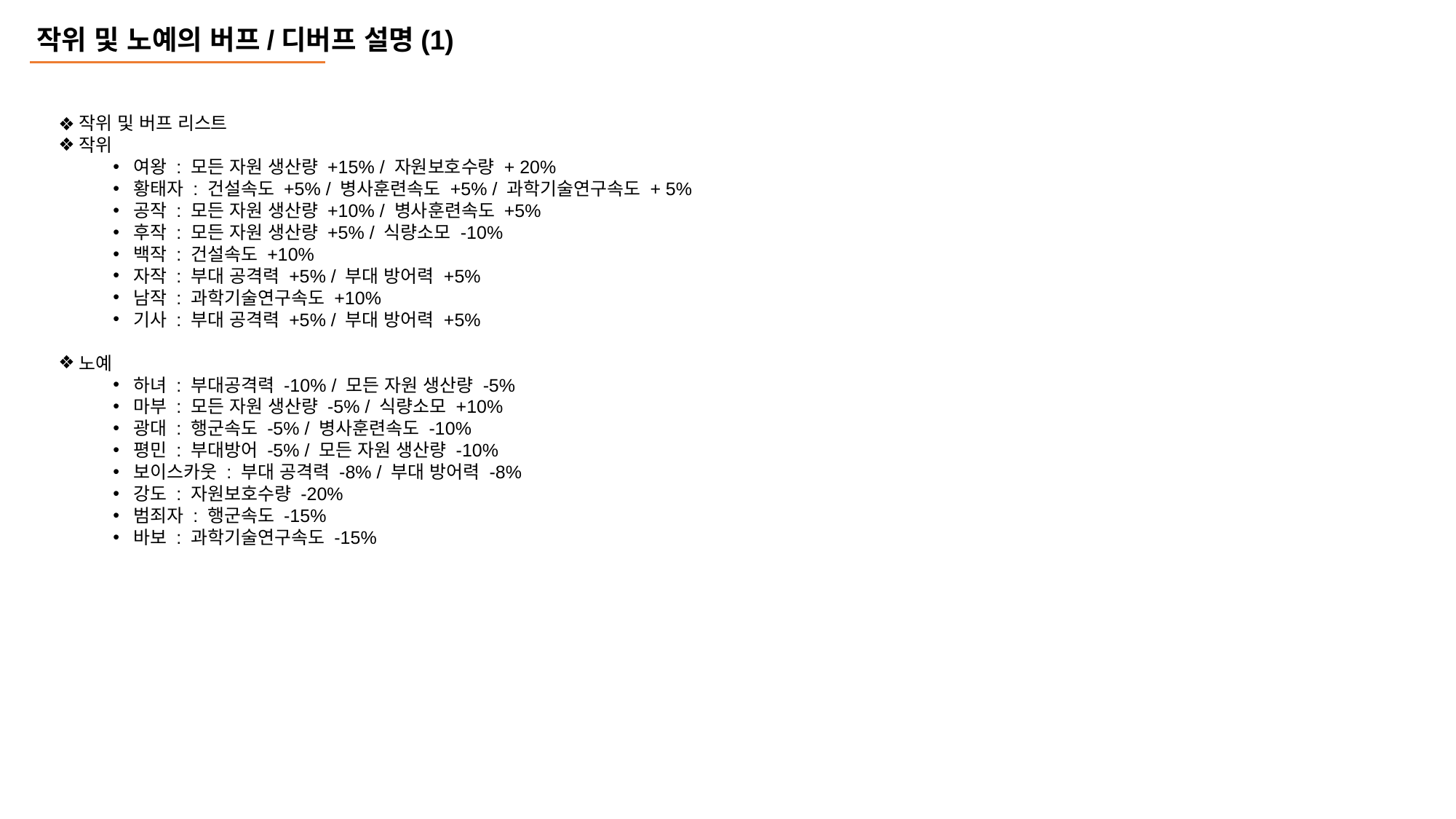

작위 및 노예의 버프/디버프 설명(1)

작위 및 버프 리스트
작위
여왕 : 모든 자원 생산량 +15% / 자원보호수량 + 20%
황태자 : 건설속도 +5% / 병사훈련속도 +5% / 과학기술연구속도 + 5%
공작 : 모든 자원 생산량 +10% / 병사훈련속도 +5%
후작 : 모든 자원 생산량 +5% / 식량소모 -10%
백작 : 건설속도 +10%
자작 : 부대 공격력 +5% / 부대 방어력 +5%
남작 : 과학기술연구속도 +10%
기사 : 부대 공격력 +5% / 부대 방어력 +5%

노예
하녀 : 부대공격력 -10% / 모든 자원 생산량 -5%
마부 : 모든 자원 생산량 -5% / 식량소모 +10%
광대 : 행군속도 -5% / 병사훈련속도 -10%
평민 : 부대방어 -5% / 모든 자원 생산량 -10%
보이스카웃 : 부대 공격력 -8% / 부대 방어력 -8%
강도 : 자원보호수량 -20%
범죄자 : 행군속도 -15%
바보 : 과학기술연구속도 -15%